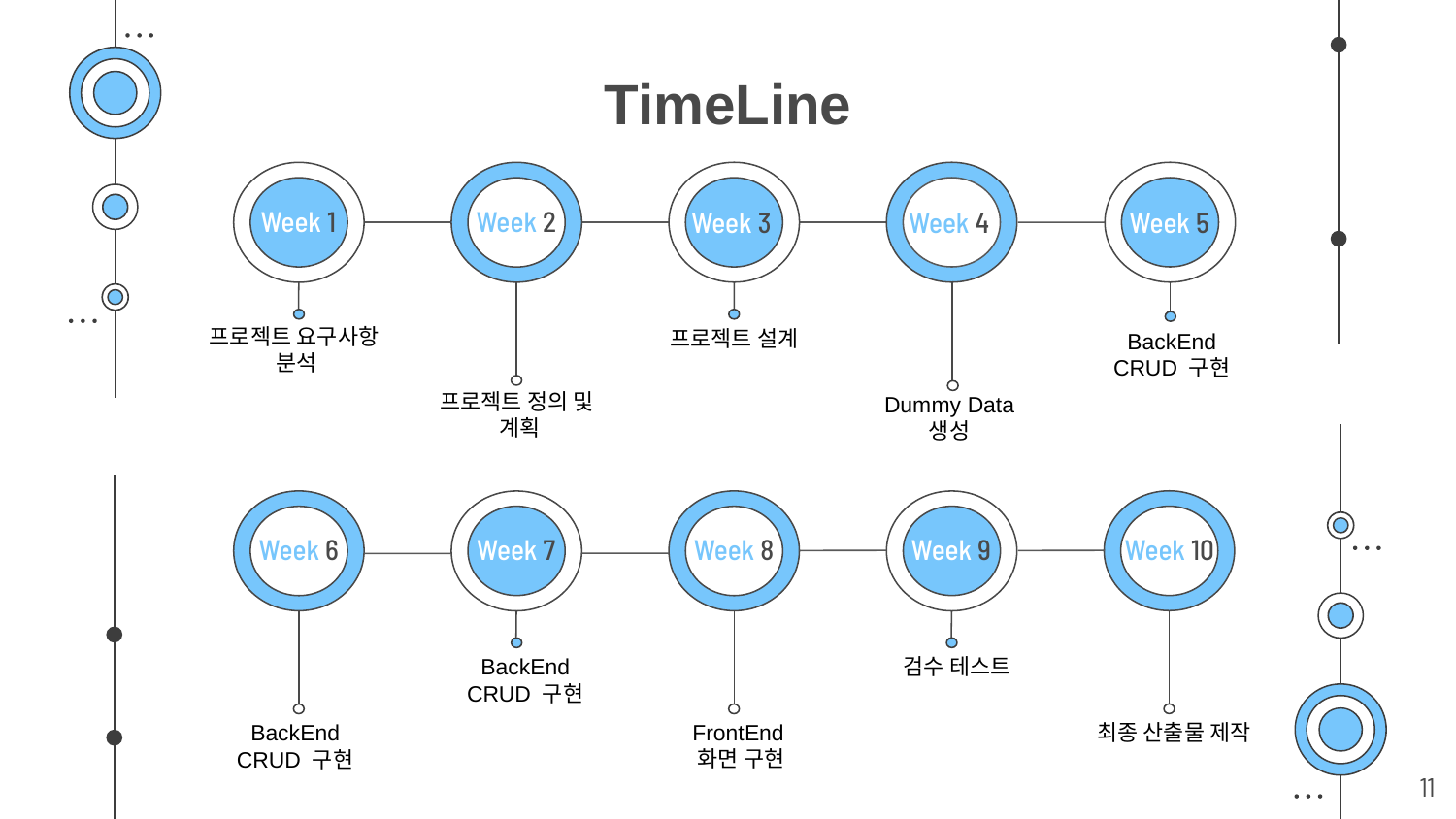

# TimeLine

Week 2

Week 1

Week 4
Week 5
Week 3
프로젝트 요구사항
분석

프로젝트 설계

BackEnd
CRUD 구현
프로젝트 정의 및
계획
Dummy Data 생성

Week 10

Week 7

Week 9

Week 6

Week 8
BackEnd
CRUD 구현
검수 테스트
FrontEnd
화면 구현
최종 산출물 제작
BackEnd
CRUD 구현
11